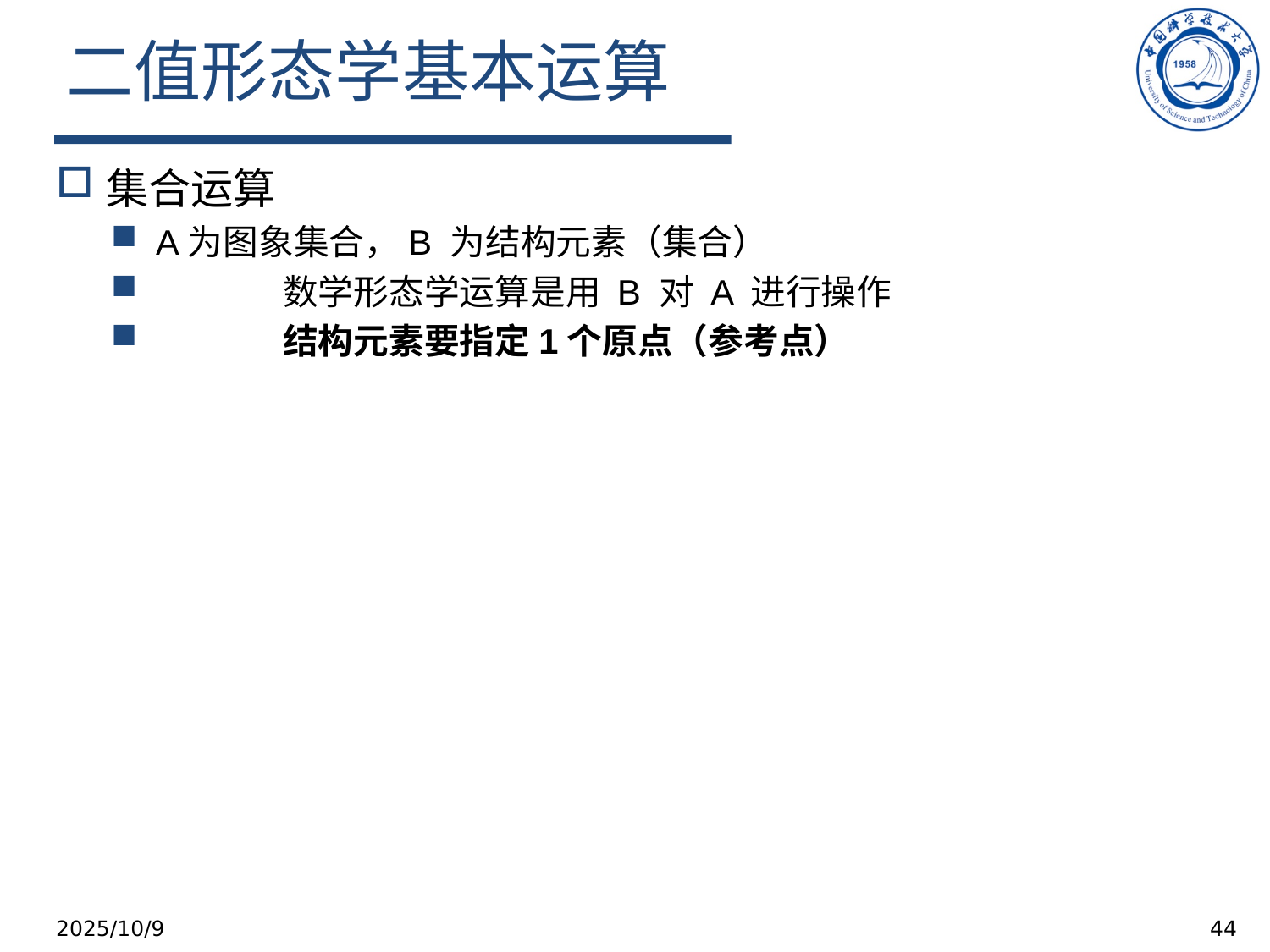

# 二值形态学基本运算
集合运算
A为图象集合，B 为结构元素（集合）
	数学形态学运算是用 B 对 A 进行操作
	结构元素要指定1个原点（参考点）
2025/10/9
44